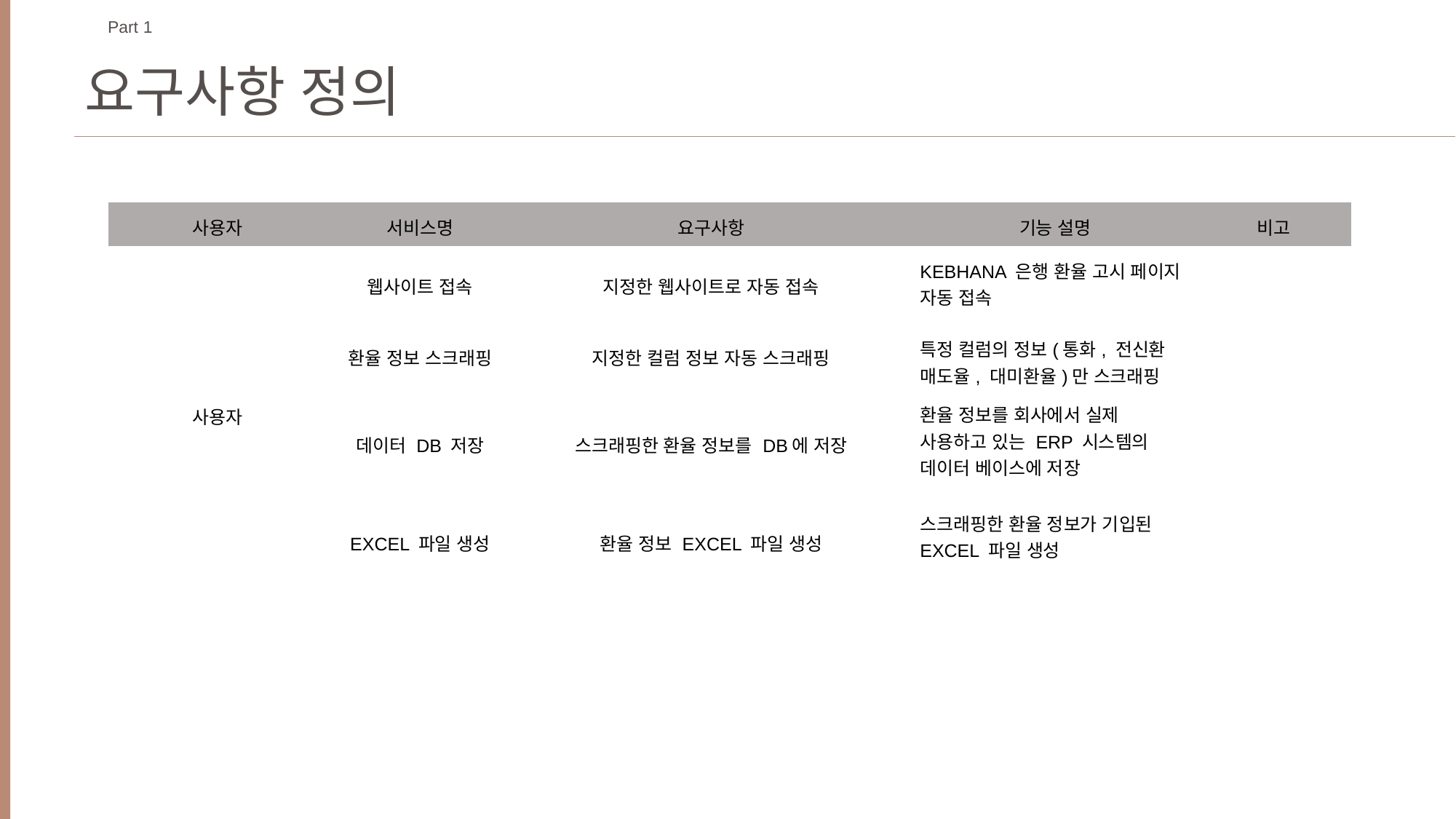

Part 1
요구사항 정의

| 사용자 | 서비스명 | 요구사항 | 기능 설명 | 비고 |
| --- | --- | --- | --- | --- |
| 사용자 | 웹사이트 접속 | 지정한 웹사이트로 자동 접속 | KEBHANA 은행 환율 고시 페이지 자동 접속 |  |
|  | 환율 정보 스크래핑 | 지정한 컬럼 정보 자동 스크래핑 | 특정 컬럼의 정보(통화, 전신환 매도율, 대미환율)만 스크래핑 |  |
|  | 데이터 DB 저장 | 스크래핑한 환율 정보를 DB에 저장 | 환율 정보를 회사에서 실제 사용하고 있는 ERP 시스템의 데이터 베이스에 저장 |  |
|  | EXCEL 파일 생성 | 환율 정보 EXCEL 파일 생성 | 스크래핑한 환율 정보가 기입된 EXCEL 파일 생성 |  |
A
C